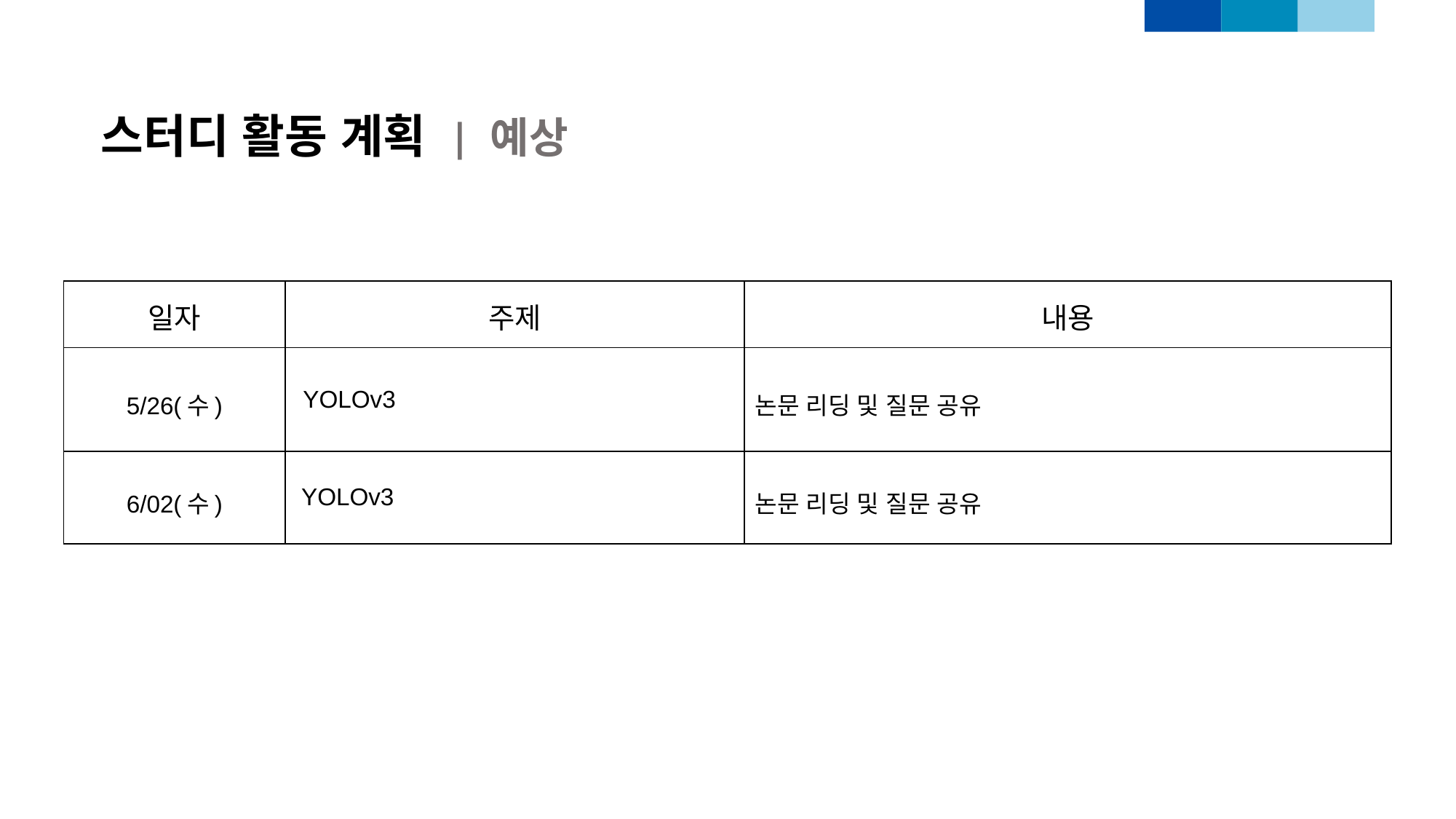

스터디 활동 계획 | 예상
| 일자 | 주제 | 내용 |
| --- | --- | --- |
| 5/26(수) | YOLOv3 | 논문 리딩 및 질문 공유 |
| 6/02(수) | YOLOv3 | 논문 리딩 및 질문 공유 |